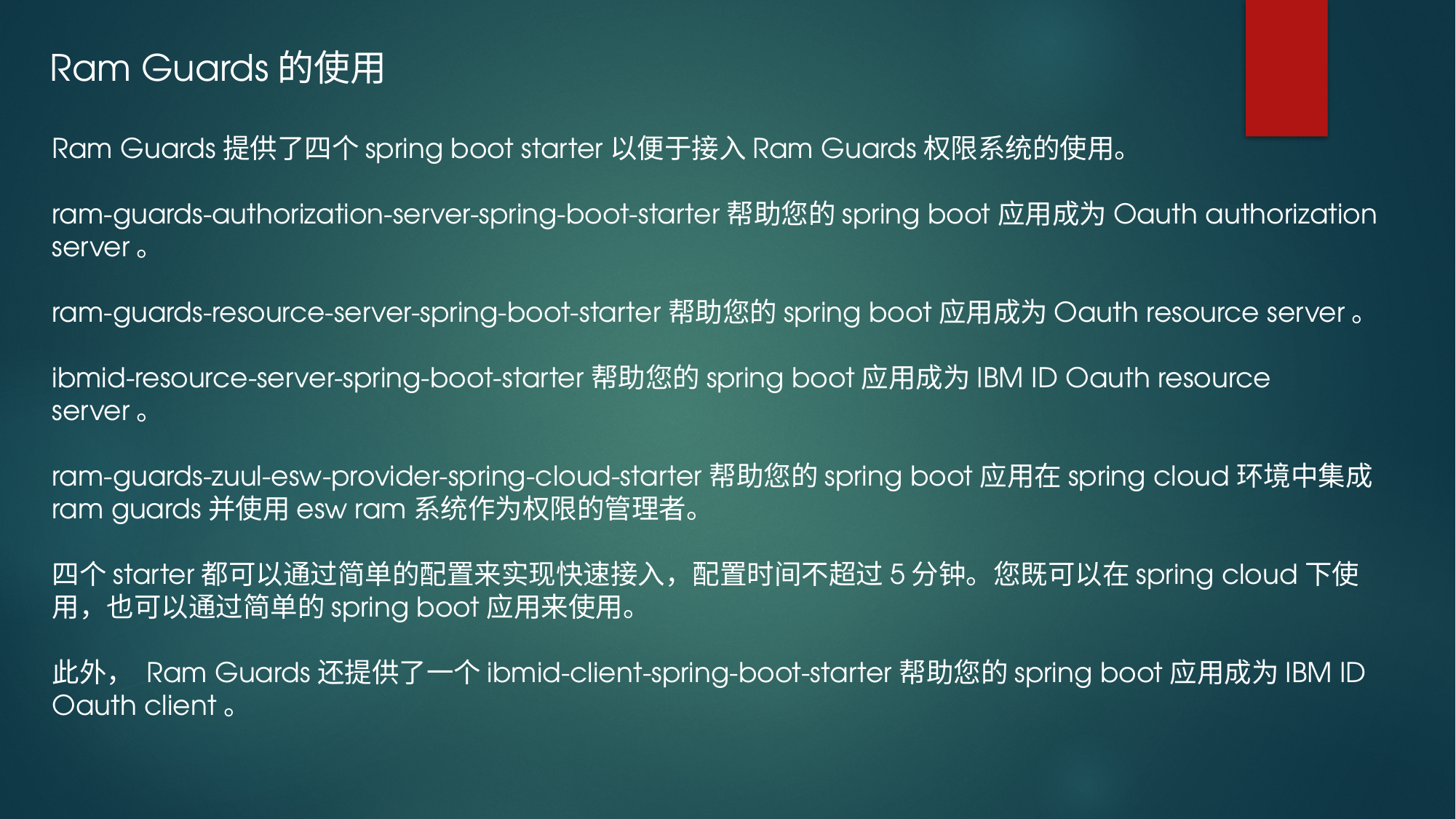

Ram Guards的使用
Ram Guards提供了四个spring boot starter以便于接入Ram Guards权限系统的使用。

ram-guards-authorization-server-spring-boot-starter帮助您的spring boot应用成为Oauth authorization server。

ram-guards-resource-server-spring-boot-starter帮助您的spring boot应用成为Oauth resource server。

ibmid-resource-server-spring-boot-starter帮助您的spring boot应用成为IBM ID Oauth resource server。

ram-guards-zuul-esw-provider-spring-cloud-starter帮助您的spring boot应用在spring cloud环境中集成ram guards并使用esw ram系统作为权限的管理者。

四个starter都可以通过简单的配置来实现快速接入，配置时间不超过5分钟。您既可以在spring cloud下使用，也可以通过简单的spring boot应用来使用。

此外， Ram Guards还提供了一个ibmid-client-spring-boot-starter帮助您的spring boot应用成为IBM ID Oauth client。